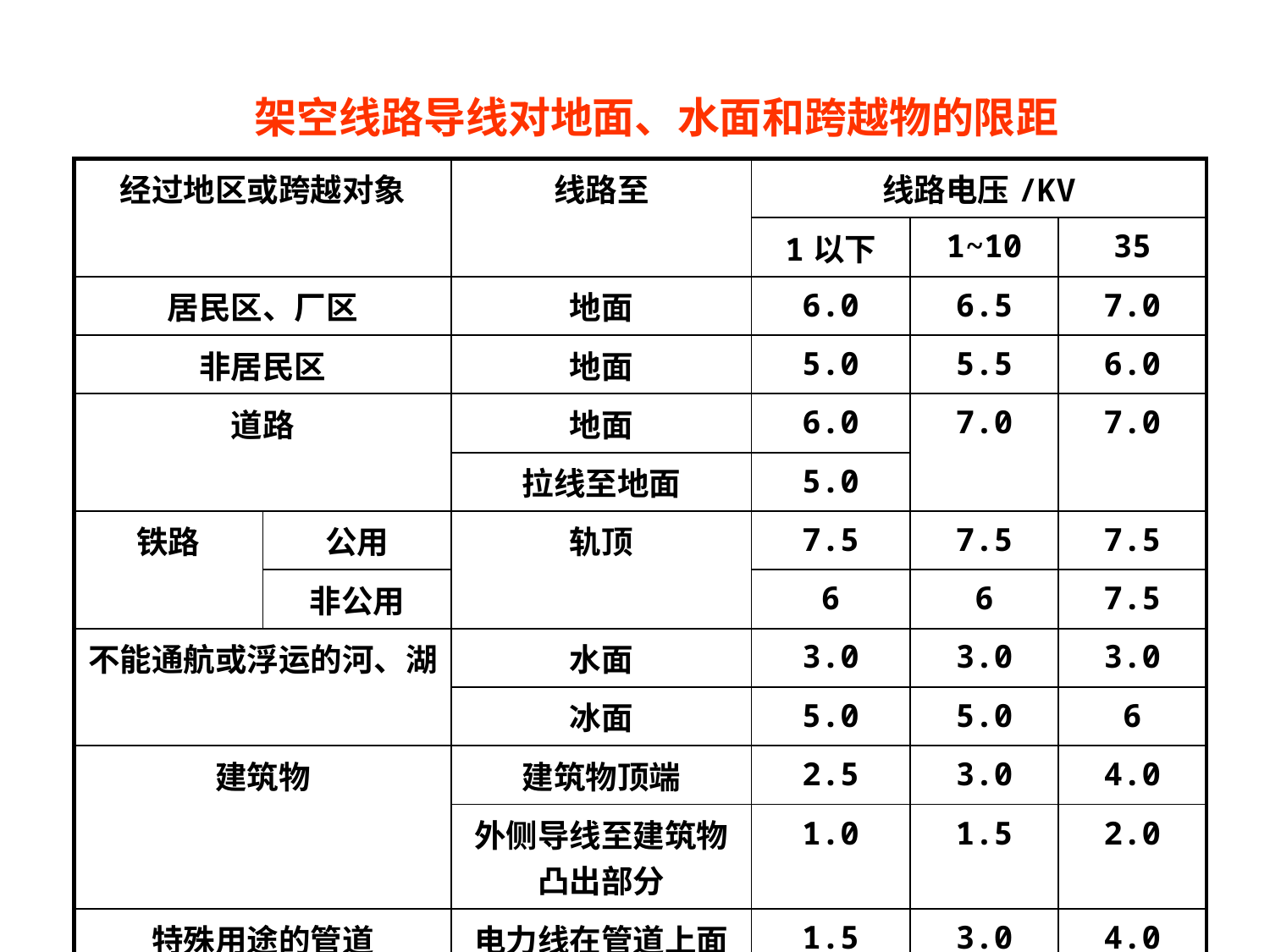

架空线路导线对地面、水面和跨越物的限距
| 经过地区或跨越对象 |  | 线路至 | 线路电压/KV |  |  |
| --- | --- | --- | --- | --- | --- |
|  |  |  | 1以下 | 1~10 | 35 |
| 居民区、厂区 |  | 地面 | 6.0 | 6.5 | 7.0 |
| 非居民区 |  | 地面 | 5.0 | 5.5 | 6.0 |
| 道路 |  | 地面 | 6.0 | 7.0 | 7.0 |
|  |  | 拉线至地面 | 5.0 |  |  |
| 铁路 | 公用 | 轨顶 | 7.5 | 7.5 | 7.5 |
|  | 非公用 |  | 6 | 6 | 7.5 |
| 不能通航或浮运的河、湖 |  | 水面 | 3.0 | 3.0 | 3.0 |
|  |  | 冰面 | 5.0 | 5.0 | 6 |
| 建筑物 |  | 建筑物顶端 | 2.5 | 3.0 | 4.0 |
|  |  | 外侧导线至建筑物凸出部分 | 1.0 | 1.5 | 2.0 |
| 特殊用途的管道 |  | 电力线在管道上面 | 1.5 | 3.0 | 4.0 |
|  |  | 电力线在管道下面 | 1.5 | 不允许 | 不允许 |